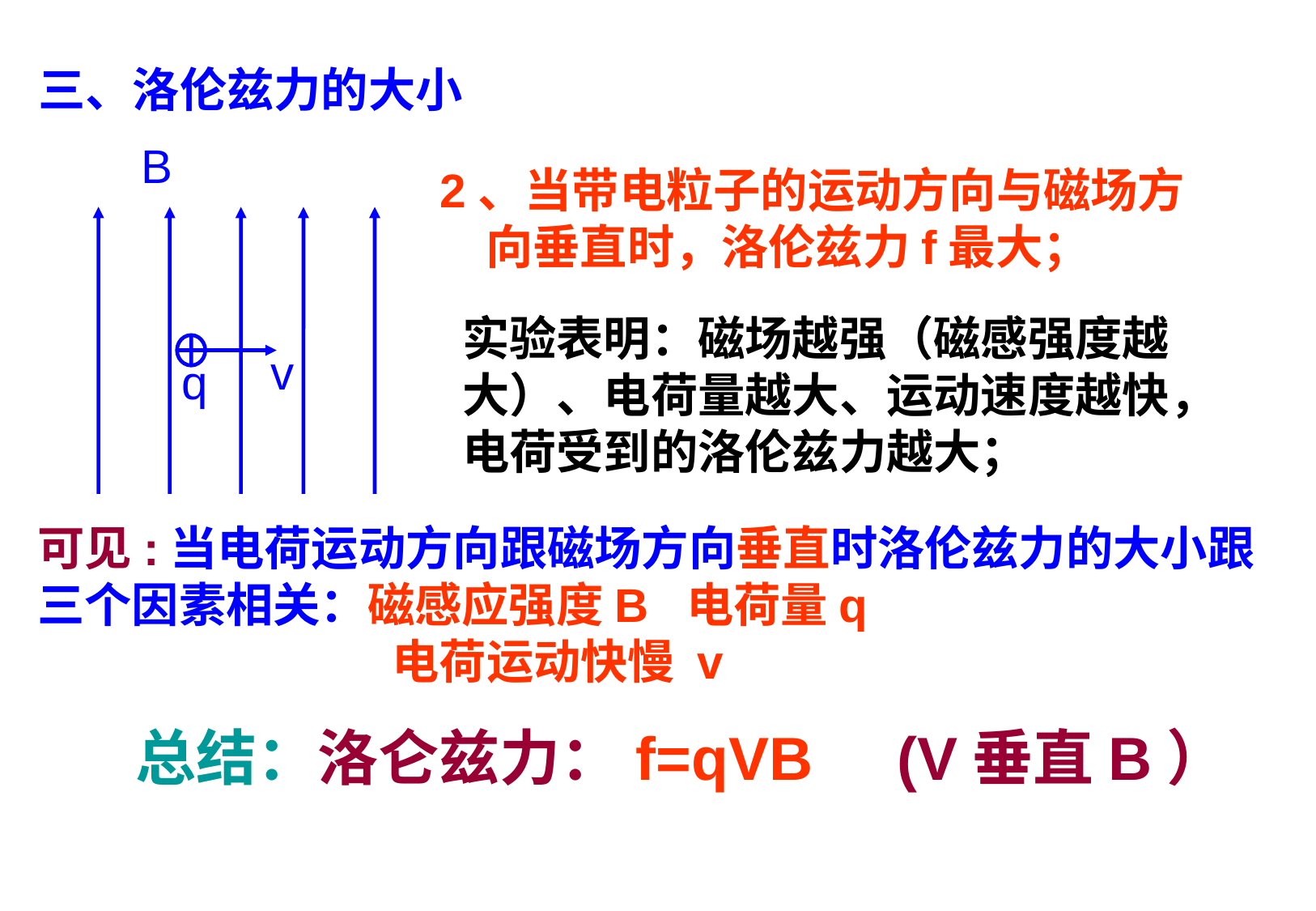

三、洛伦兹力的大小
B

v
q

2、当带电粒子的运动方向与磁场方向垂直时，洛伦兹力f最大；
实验表明：磁场越强（磁感强度越大）、电荷量越大、运动速度越快，电荷受到的洛伦兹力越大；

可见:当电荷运动方向跟磁场方向垂直时洛伦兹力的大小跟三个因素相关：磁感应强度B  电荷量q
                                电荷运动快慢 v

总结：洛仑兹力：f=qVB     (V垂直B）